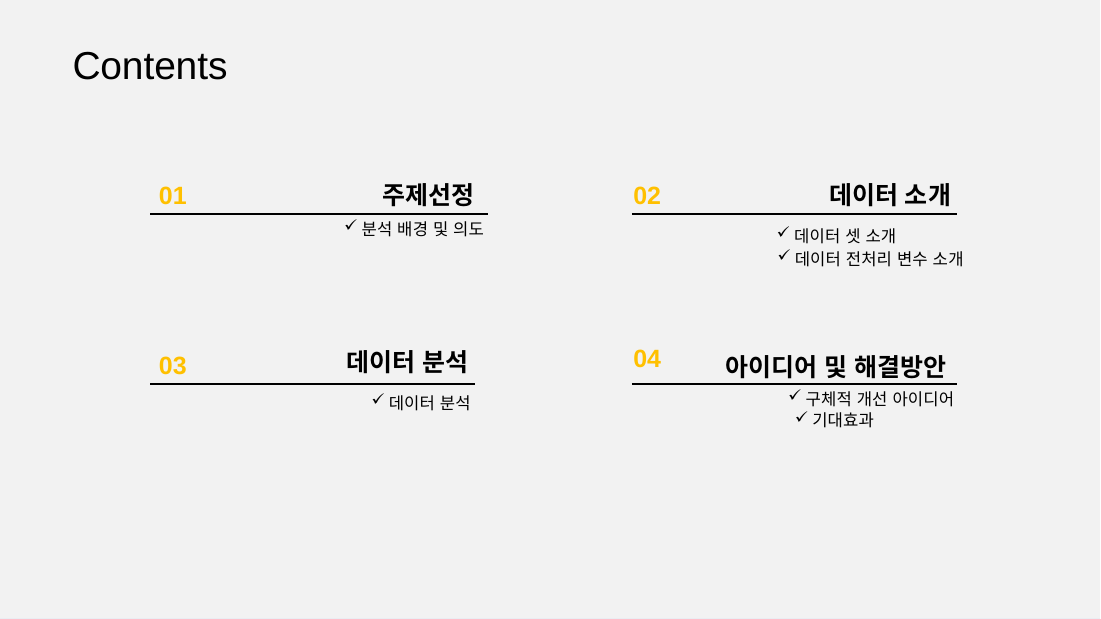

Contents
주제선정
데이터 소개
02
01
분석 배경 및 의도
데이터 셋 소개
데이터 전처리 변수 소개
04
데이터 분석
03
아이디어 및 해결방안
구체적 개선 아이디어
데이터 분석
기대효과